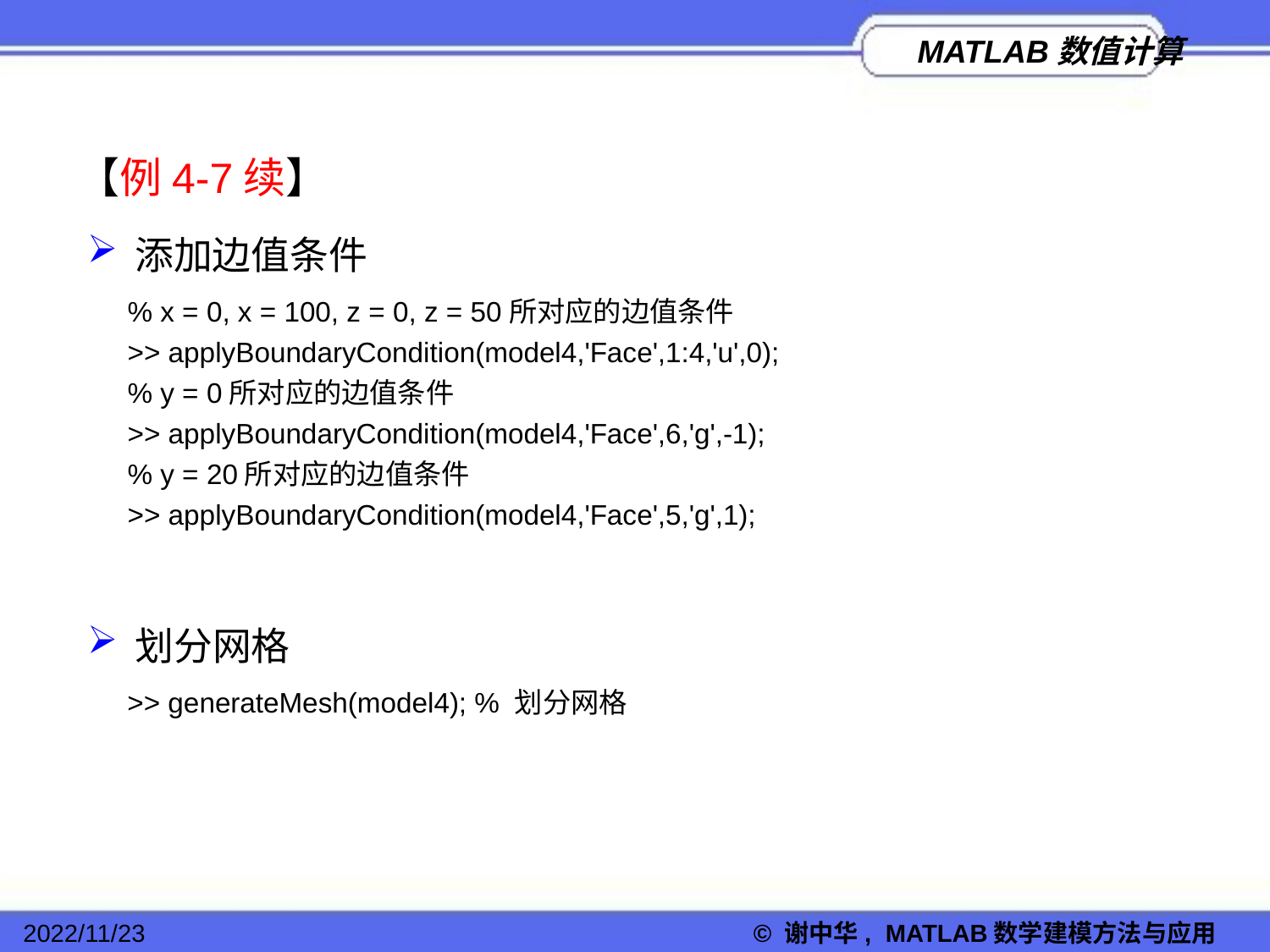

【例4-7续】
添加边值条件
% x = 0, x = 100, z = 0, z = 50所对应的边值条件
>> applyBoundaryCondition(model4,'Face',1:4,'u',0);
% y = 0所对应的边值条件
>> applyBoundaryCondition(model4,'Face',6,'g',-1);
% y = 20所对应的边值条件
>> applyBoundaryCondition(model4,'Face',5,'g',1);
划分网格
>> generateMesh(model4); % 划分网格
2022/11/23
© 谢中华,  MATLAB数学建模方法与应用